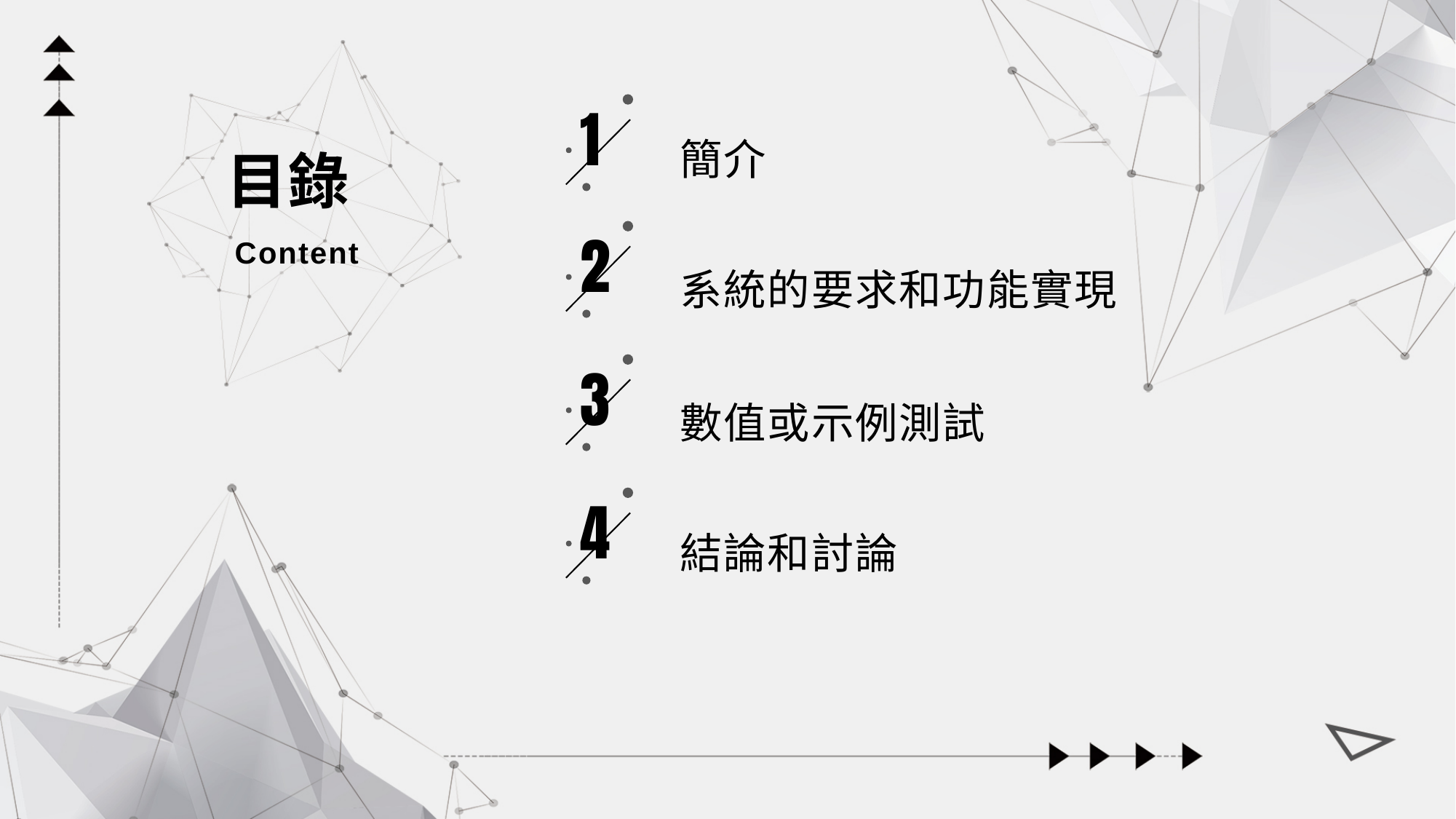

1
簡介

目錄

2

系統的要求和功能實現
Content

3

數值或示例測試

4

結論和討論